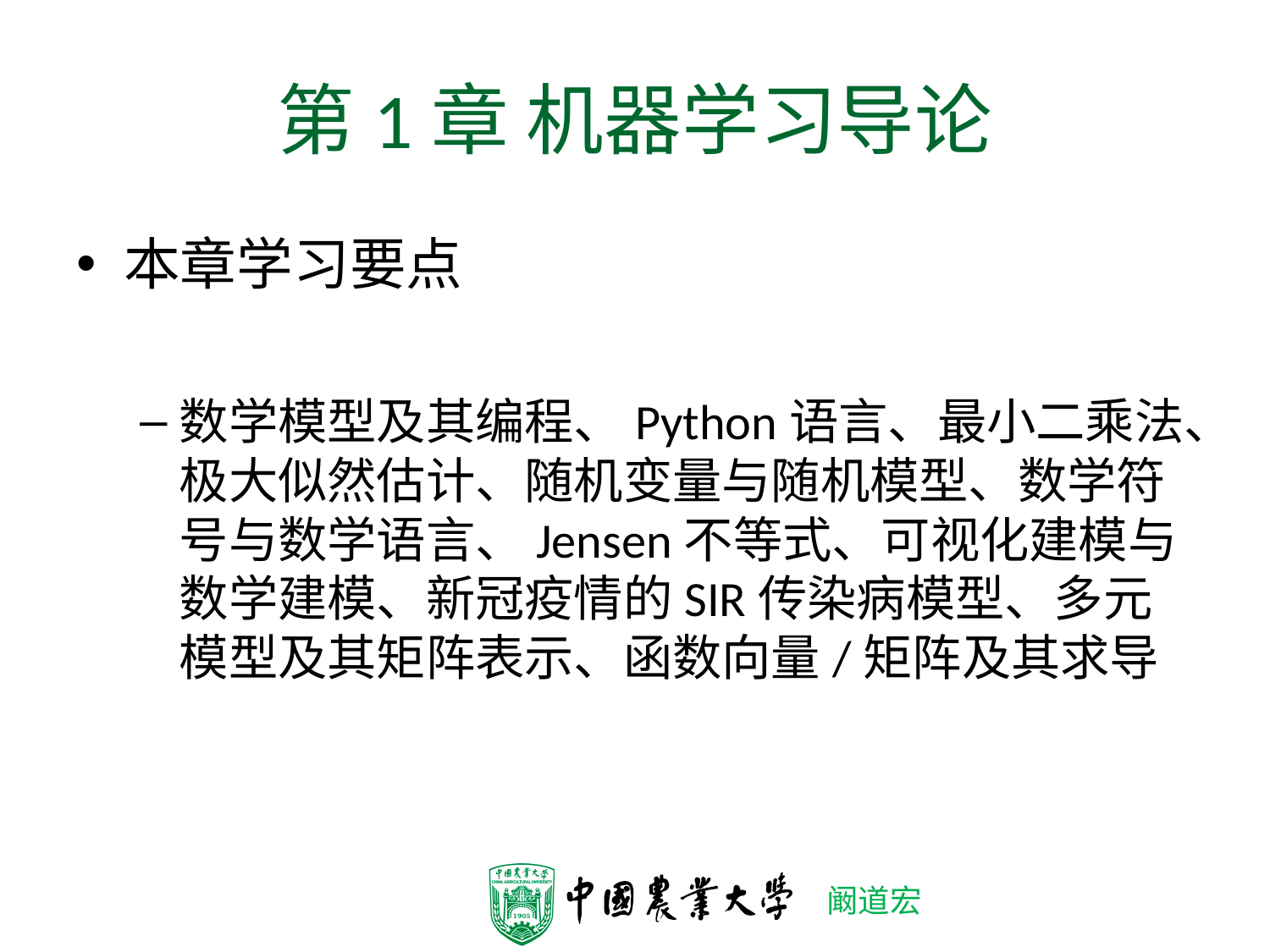

# 第1章 机器学习导论
本章学习要点

数学模型及其编程、Python语言、最小二乘法、极大似然估计、随机变量与随机模型、数学符号与数学语言、Jensen不等式、可视化建模与数学建模、新冠疫情的SIR传染病模型、多元模型及其矩阵表示、函数向量/矩阵及其求导